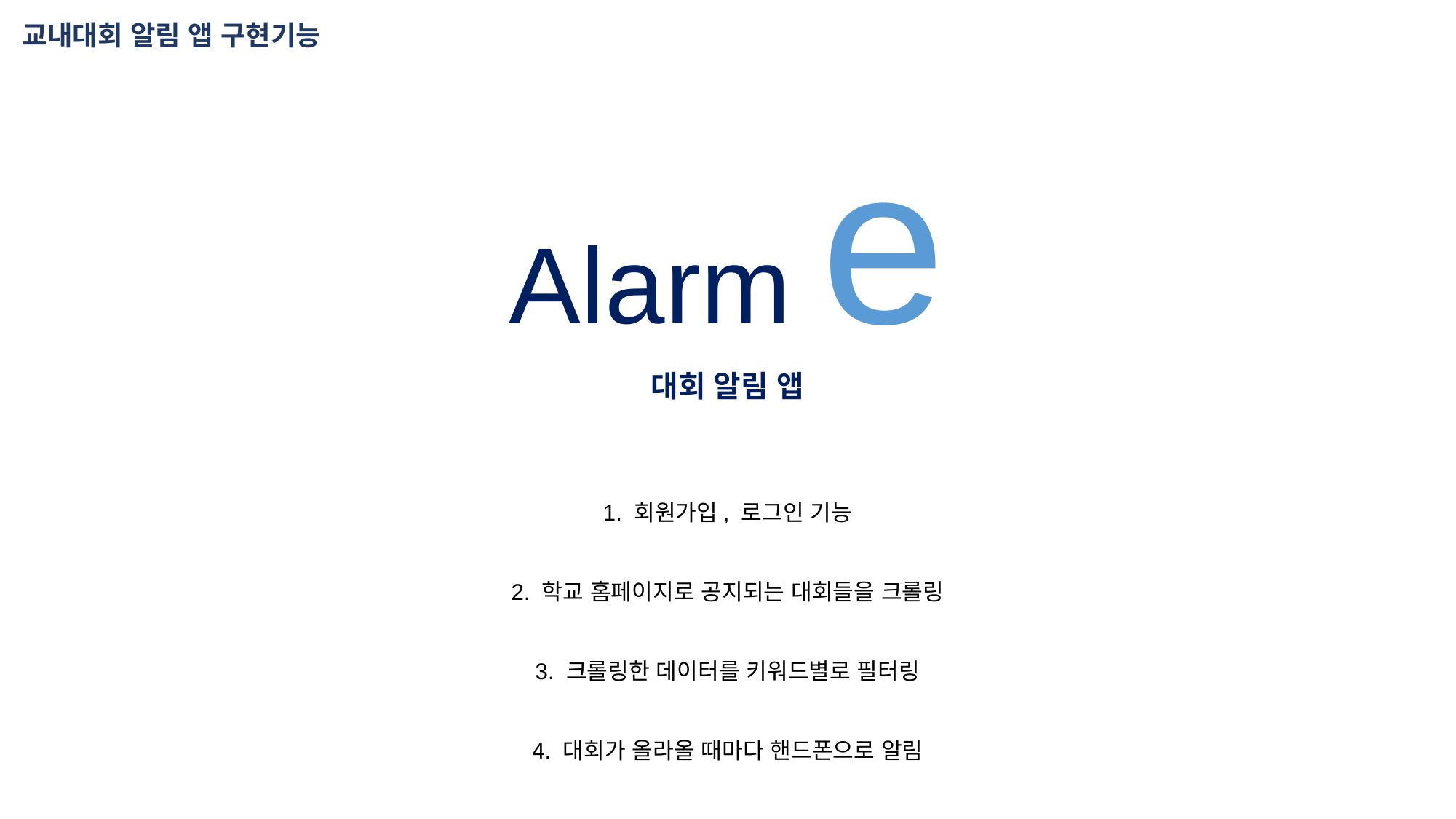

교내대회 알림 앱 구현기능
Alarm e
대회 알림 앱
1. 회원가입, 로그인 기능

2. 학교 홈페이지로 공지되는 대회들을 크롤링

3. 크롤링한 데이터를 키워드별로 필터링

4. 대회가 올라올 때마다 핸드폰으로 알림